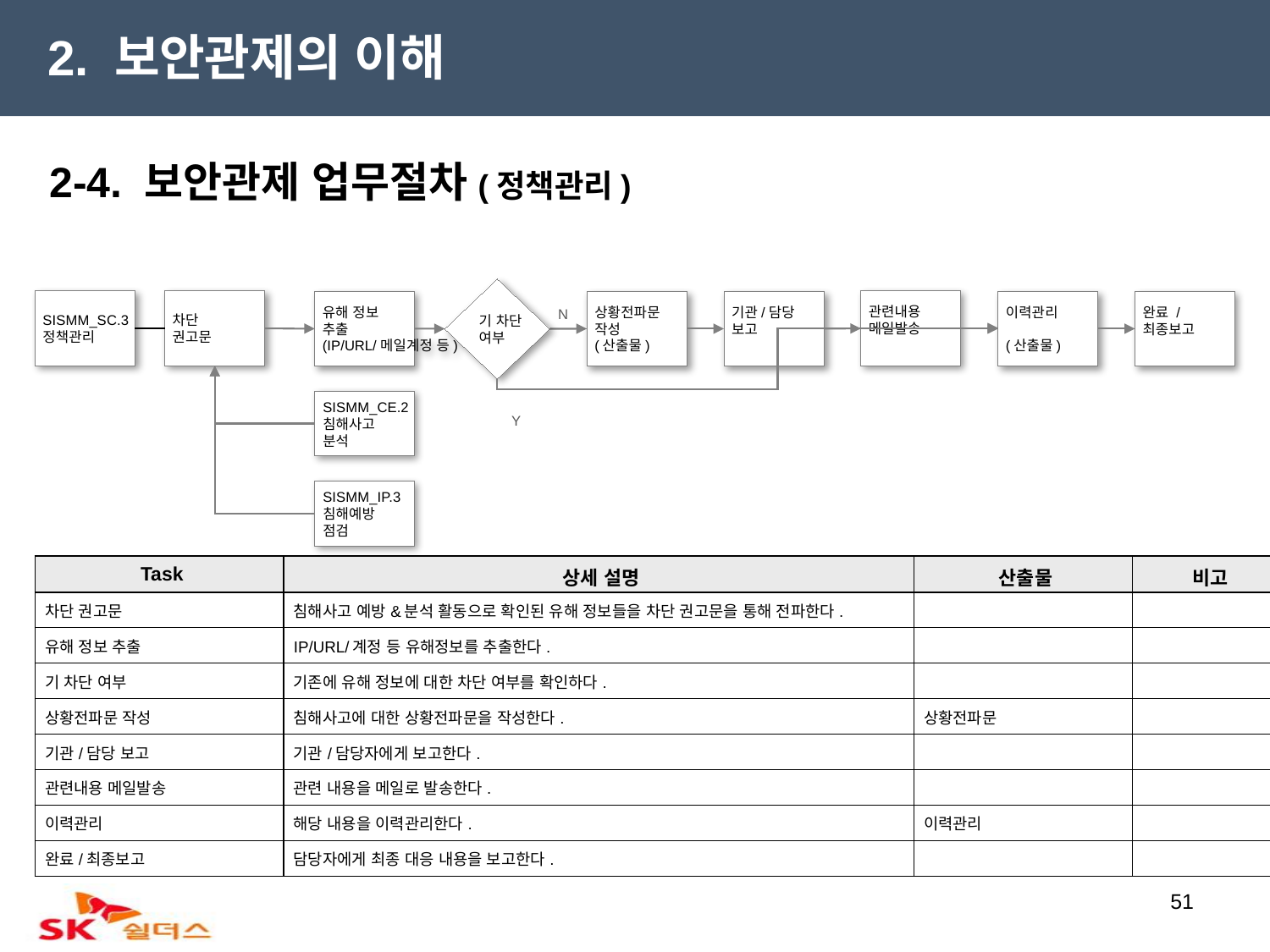

2. 보안관제의 이해
2-4. 보안관제 업무절차(정책관리)
기 차단
여부
SISMM_SC.3
정책관리
차단
권고문
관련내용
메일발송

유해 정보
추출
(IP/URL/메일계정 등)
상황전파문
작성
(산출물)
기관/담당
보고

이력관리

(산출물)
완료 /
최종보고

N
SISMM_CE.2
침해사고
분석
Y
SISMM_IP.3
침해예방
점검
| Task | 상세 설명 | 산출물 | 비고 |
| --- | --- | --- | --- |
| 차단 권고문 | 침해사고 예방&분석 활동으로 확인된 유해 정보들을 차단 권고문을 통해 전파한다. |  |  |
| 유해 정보 추출 | IP/URL/계정 등 유해정보를 추출한다. |  |  |
| 기 차단 여부 | 기존에 유해 정보에 대한 차단 여부를 확인하다. |  |  |
| 상황전파문 작성 | 침해사고에 대한 상황전파문을 작성한다. | 상황전파문 |  |
| 기관/담당 보고 | 기관/담당자에게 보고한다. |  |  |
| 관련내용 메일발송 | 관련 내용을 메일로 발송한다. |  |  |
| 이력관리 | 해당 내용을 이력관리한다. | 이력관리 |  |
| 완료/최종보고 | 담당자에게 최종 대응 내용을 보고한다. |  |  |
51